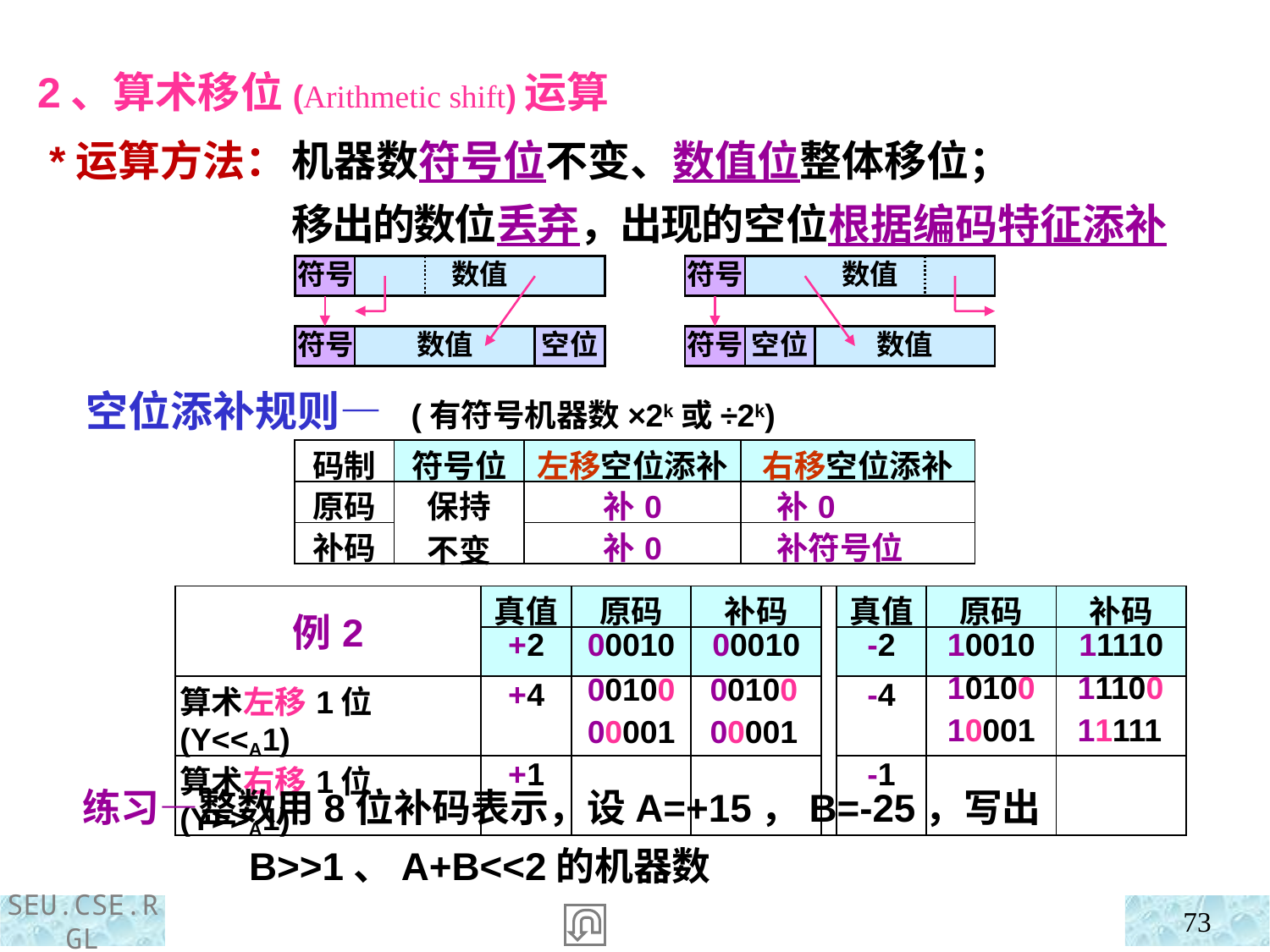

2、算术移位(Arithmetic shift)运算
 *运算方法：
机器数符号位不变、数值位整体移位；
移出的数位丢弃，出现的空位根据编码特征添补
符号
数值
符号
数值

空位
空位
符号
数值
符号
数值
    空位添补规则—  (有符号机器数×2k或÷2k)
| 码制 | 符号位 | 左移空位添补 | 右移空位添补 |
| --- | --- | --- | --- |
| 原码 | 保持 不变 | 补0 | 补0 |
| 补码 |  | 补0 | 补符号位 |
| 例2 | 真值 | 原码 | 补码 |  | 真值 | 原码 | 补码 |
| --- | --- | --- | --- | --- | --- | --- | --- |
|  | +2 | 00010 | 00010 |  | -2 | 10010 | 11110 |
| 算术左移1位(Y<<A1) | +4 |  |  |  | -4 |  |  |
| 算术右移1位(Y>>A1) | +1 |  |  |  | -1 |  |  |
10100
10001
11100
11111
00100
00001
00100
00001
    练习—整数用8位补码表示，设A=+15，B=-25，写出B>>1、A+B<<2的机器数
73